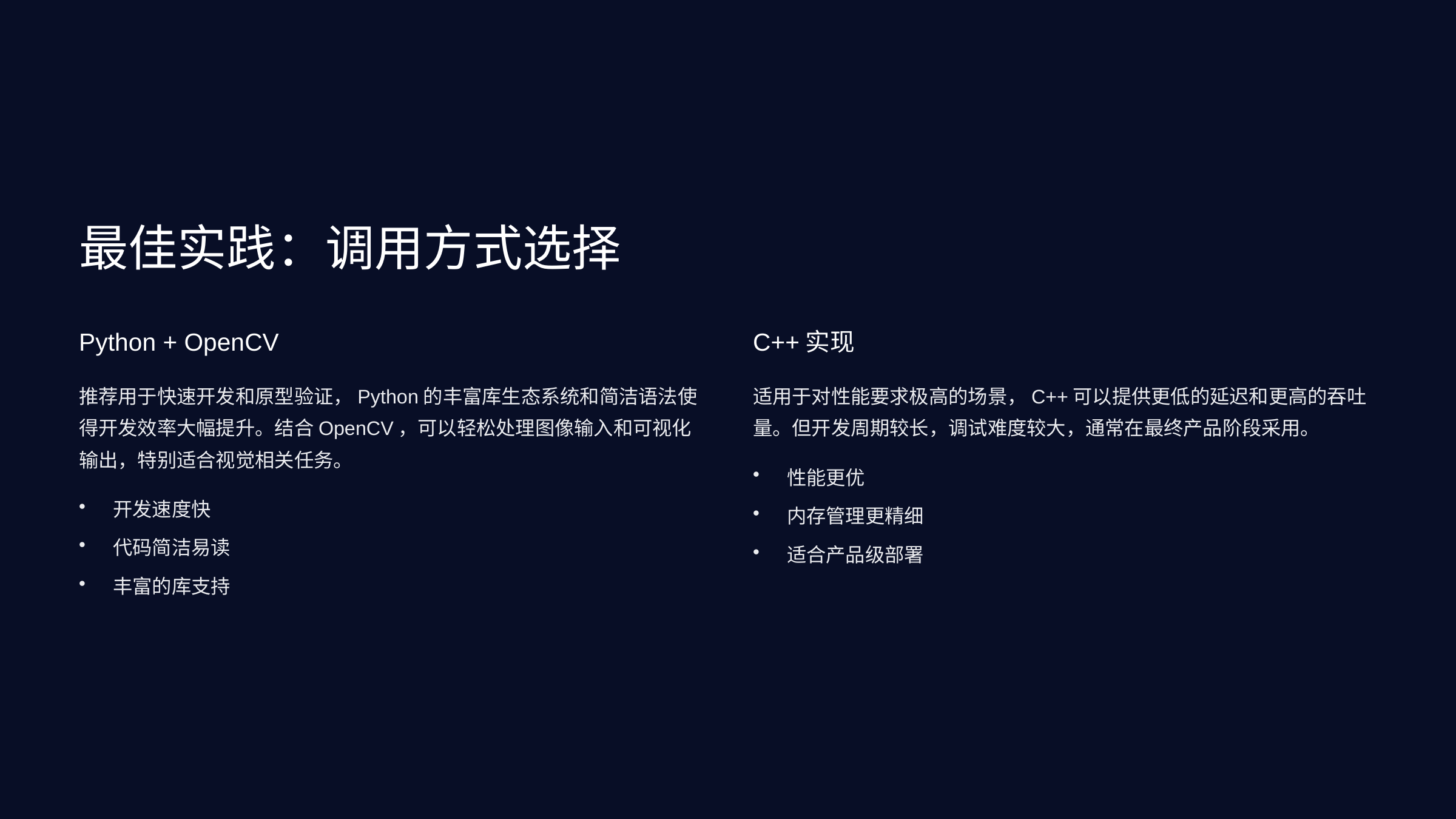

最佳实践：调用方式选择
Python + OpenCV
C++实现
推荐用于快速开发和原型验证，Python的丰富库生态系统和简洁语法使得开发效率大幅提升。结合OpenCV，可以轻松处理图像输入和可视化输出，特别适合视觉相关任务。
适用于对性能要求极高的场景，C++可以提供更低的延迟和更高的吞吐量。但开发周期较长，调试难度较大，通常在最终产品阶段采用。
性能更优
开发速度快
内存管理更精细
代码简洁易读
适合产品级部署
丰富的库支持